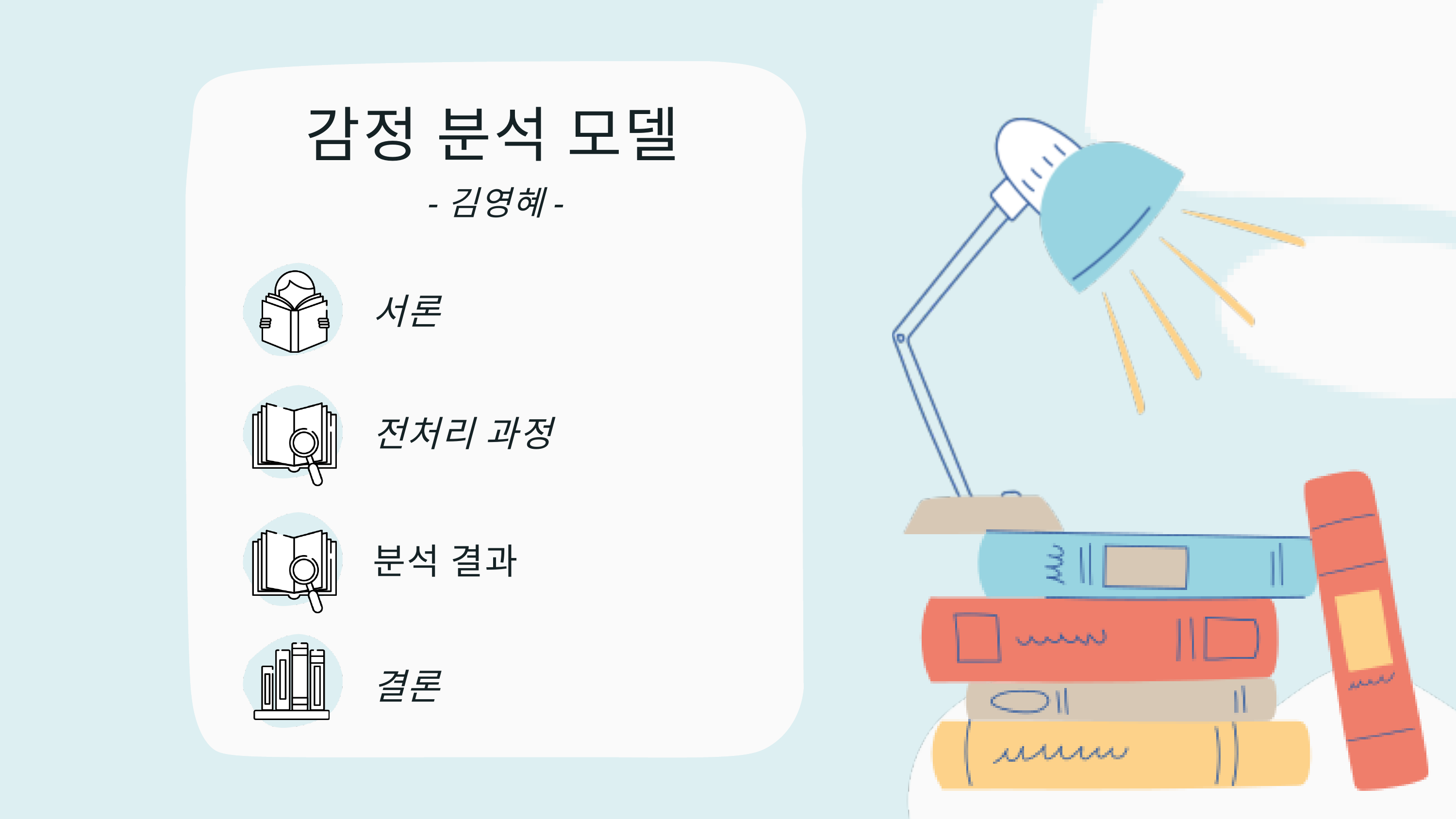

감정 분석 모델

-김영혜-

서론

전처리 과정

분석 결과

결론